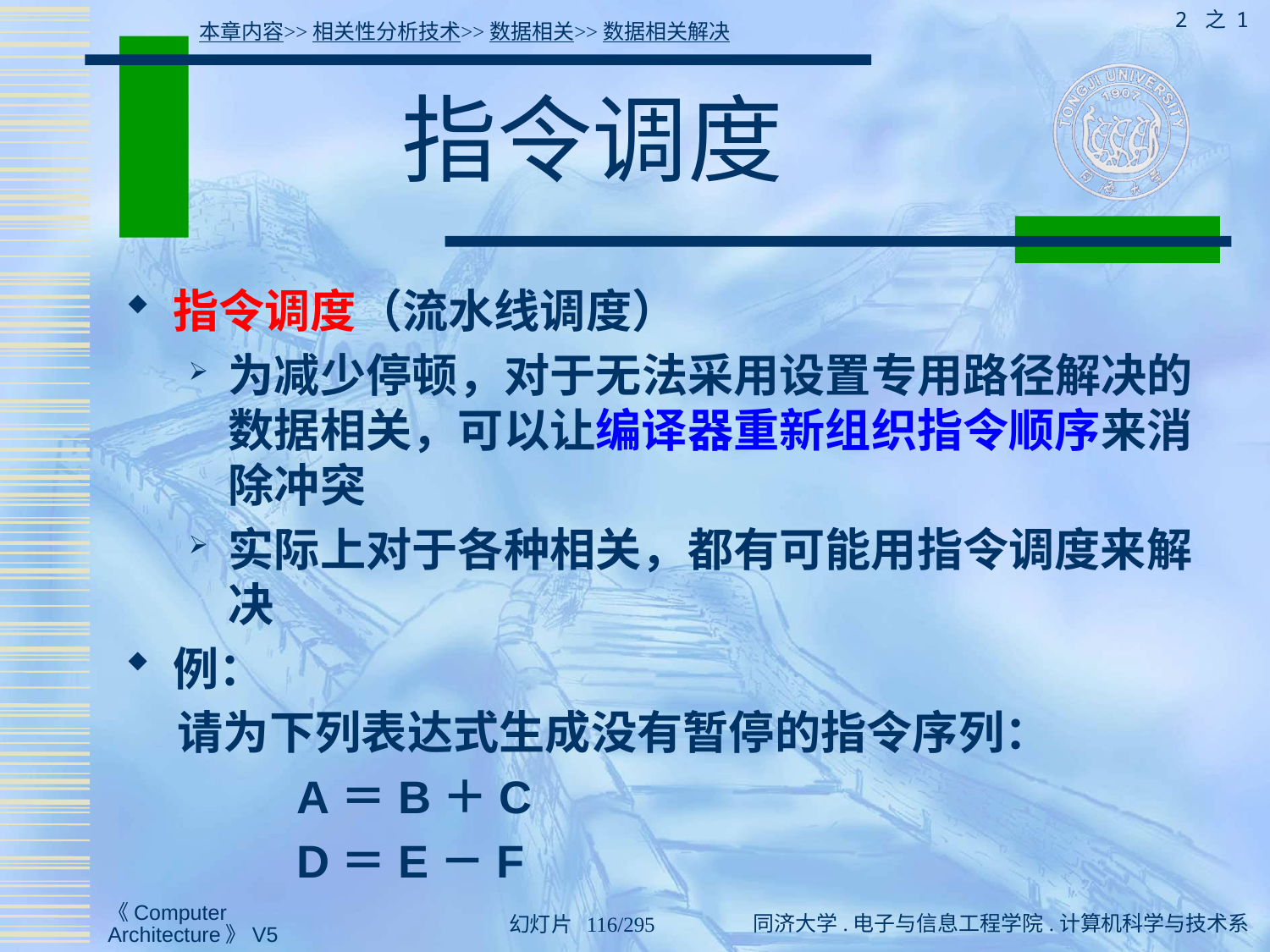

2 之 1
本章内容>>相关性分析技术>>数据相关>>数据相关解决
# 指令调度
指令调度（流水线调度）
为减少停顿，对于无法采用设置专用路径解决的数据相关，可以让编译器重新组织指令顺序来消除冲突
实际上对于各种相关，都有可能用指令调度来解决
例：
    请为下列表达式生成没有暂停的指令序列：
          　A＝B＋C
          　D＝E－F